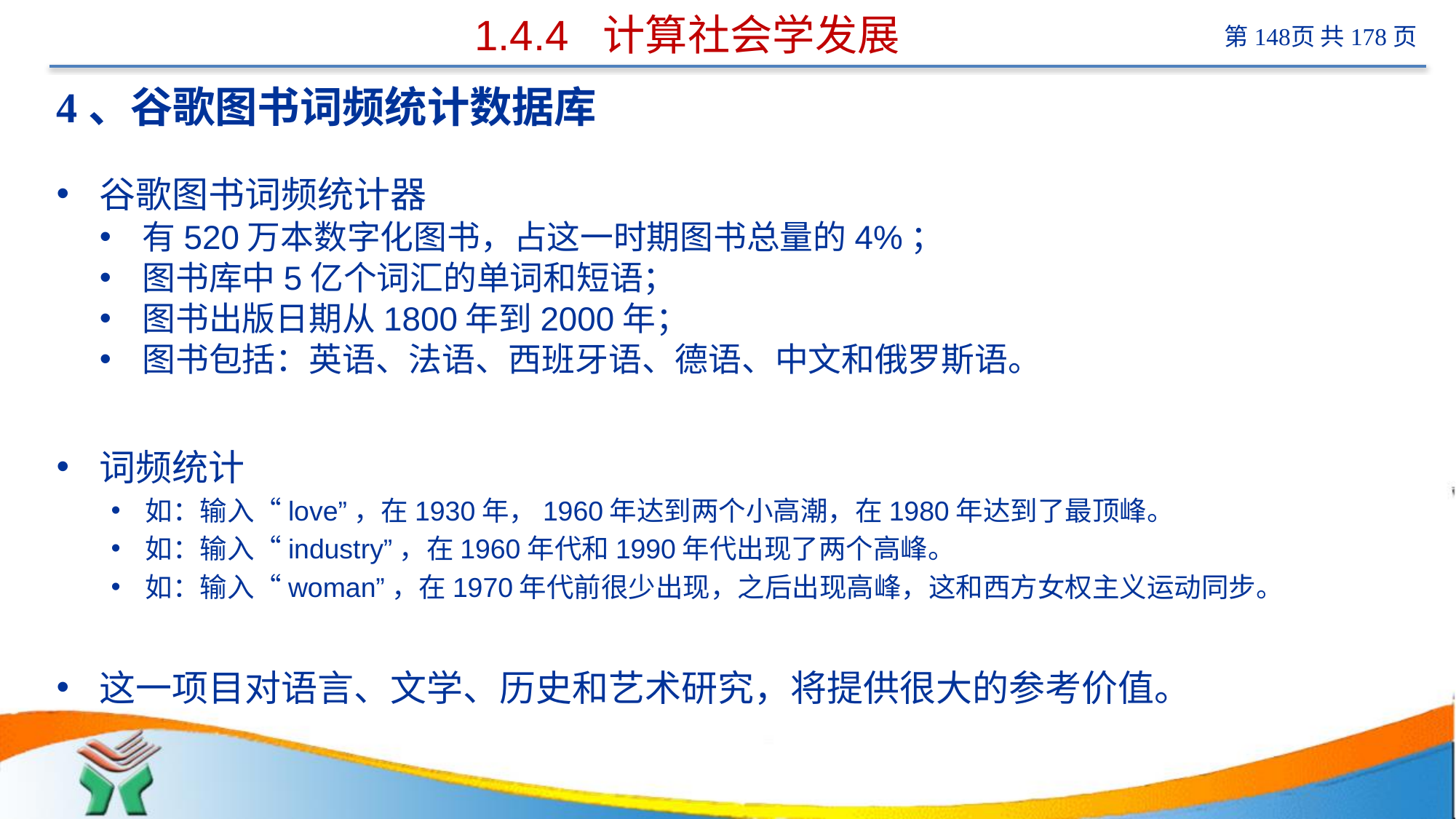

# 1.4.4  计算社会学发展
4、谷歌图书词频统计数据库

谷歌图书词频统计器
有520万本数字化图书，占这一时期图书总量的4%；
图书库中5亿个词汇的单词和短语；
图书出版日期从1800年到2000年；
图书包括：英语、法语、西班牙语、德语、中文和俄罗斯语。

词频统计
如：输入“love”，在1930年，1960年达到两个小高潮，在1980年达到了最顶峰。
如：输入“industry”，在1960年代和1990年代出现了两个高峰。
如：输入“woman”，在1970年代前很少出现，之后出现高峰，这和西方女权主义运动同步。

这一项目对语言、文学、历史和艺术研究，将提供很大的参考价值。